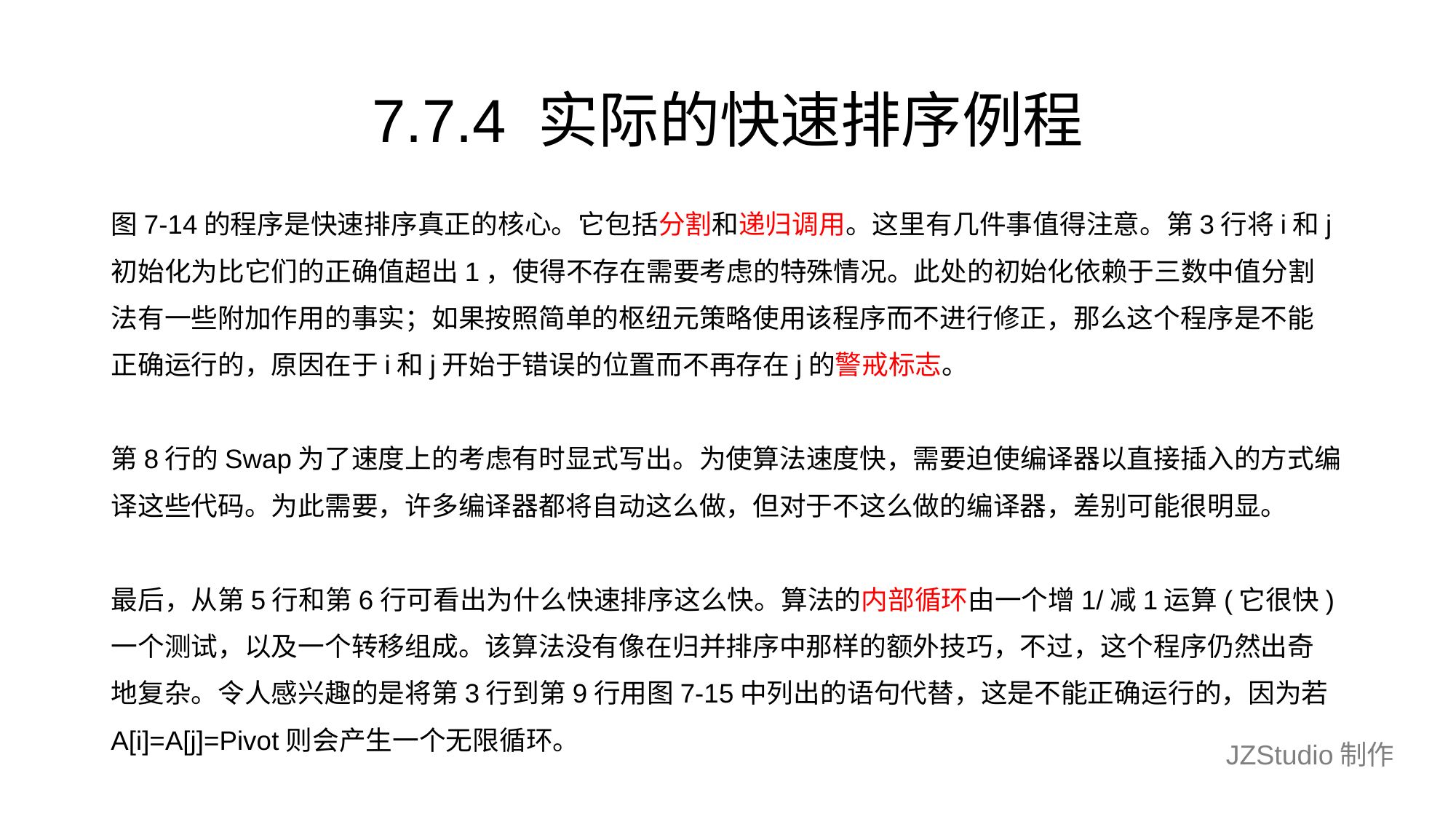

# 7.7.4 实际的快速排序例程
图7-14的程序是快速排序真正的核心。它包括分割和递归调用。这里有几件事值得注意。第3行将i和j
初始化为比它们的正确值超出1，使得不存在需要考虑的特殊情况。此处的初始化依赖于三数中值分割
法有一些附加作用的事实；如果按照简单的枢纽元策略使用该程序而不进行修正，那么这个程序是不能
正确运行的，原因在于i和j开始于错误的位置而不再存在j的警戒标志。

第8行的Swap为了速度上的考虑有时显式写出。为使算法速度快，需要迫使编译器以直接插入的方式编
译这些代码。为此需要，许多编译器都将自动这么做，但对于不这么做的编译器，差别可能很明显。

最后，从第5行和第6行可看出为什么快速排序这么快。算法的内部循环由一个增1/减1运算(它很快)
一个测试，以及一个转移组成。该算法没有像在归并排序中那样的额外技巧，不过，这个程序仍然出奇
地复杂。令人感兴趣的是将第3行到第9行用图7-15中列出的语句代替，这是不能正确运行的，因为若
A[i]=A[j]=Pivot则会产生一个无限循环。